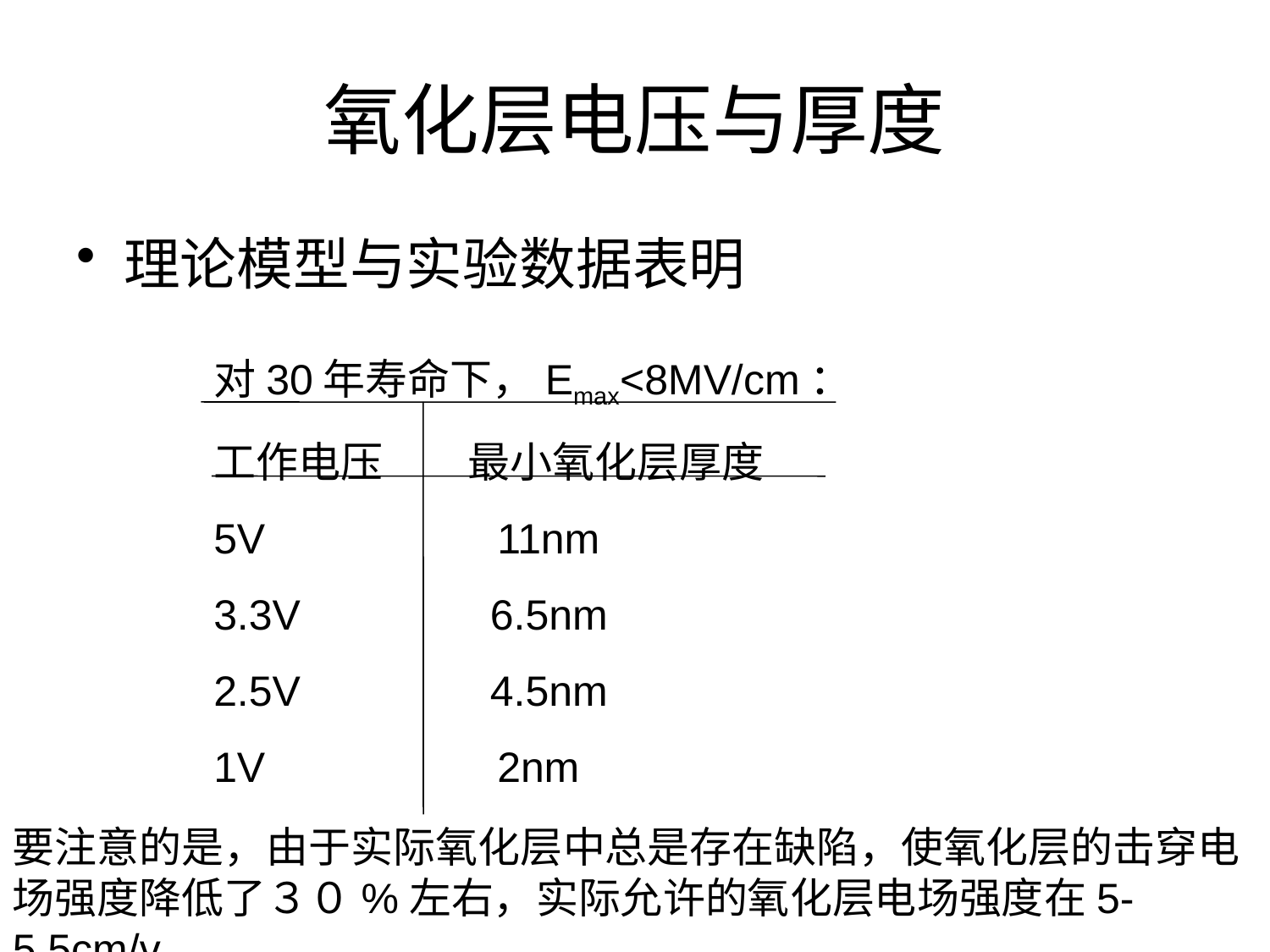

# 氧化层电压与厚度
理论模型与实验数据表明
对30年寿命下，Emax<8MV/cm：
工作电压　　最小氧化层厚度
5V　　　　　11nm
3.3V　　　　6.5nm
2.5V　　　　4.5nm
1V　　　　　2nm

要注意的是，由于实际氧化层中总是存在缺陷，使氧化层的击穿电场强度降低了３０%左右，实际允许的氧化层电场强度在5-5.5cm/v
37